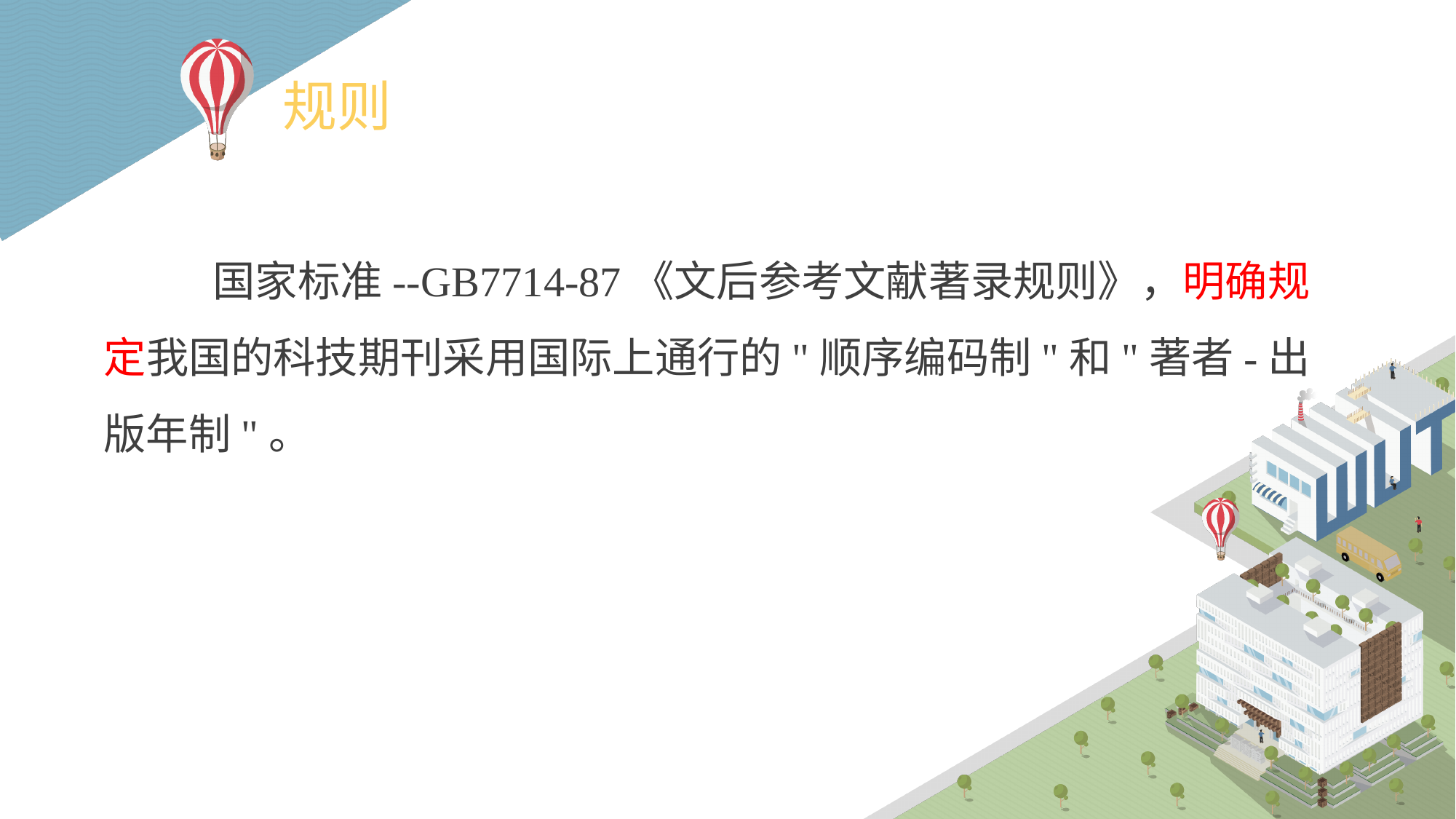

# 规则
	国家标准--GB7714-87《文后参考文献著录规则》，明确规定我国的科技期刊采用国际上通行的"顺序编码制"和"著者-出版年制"。